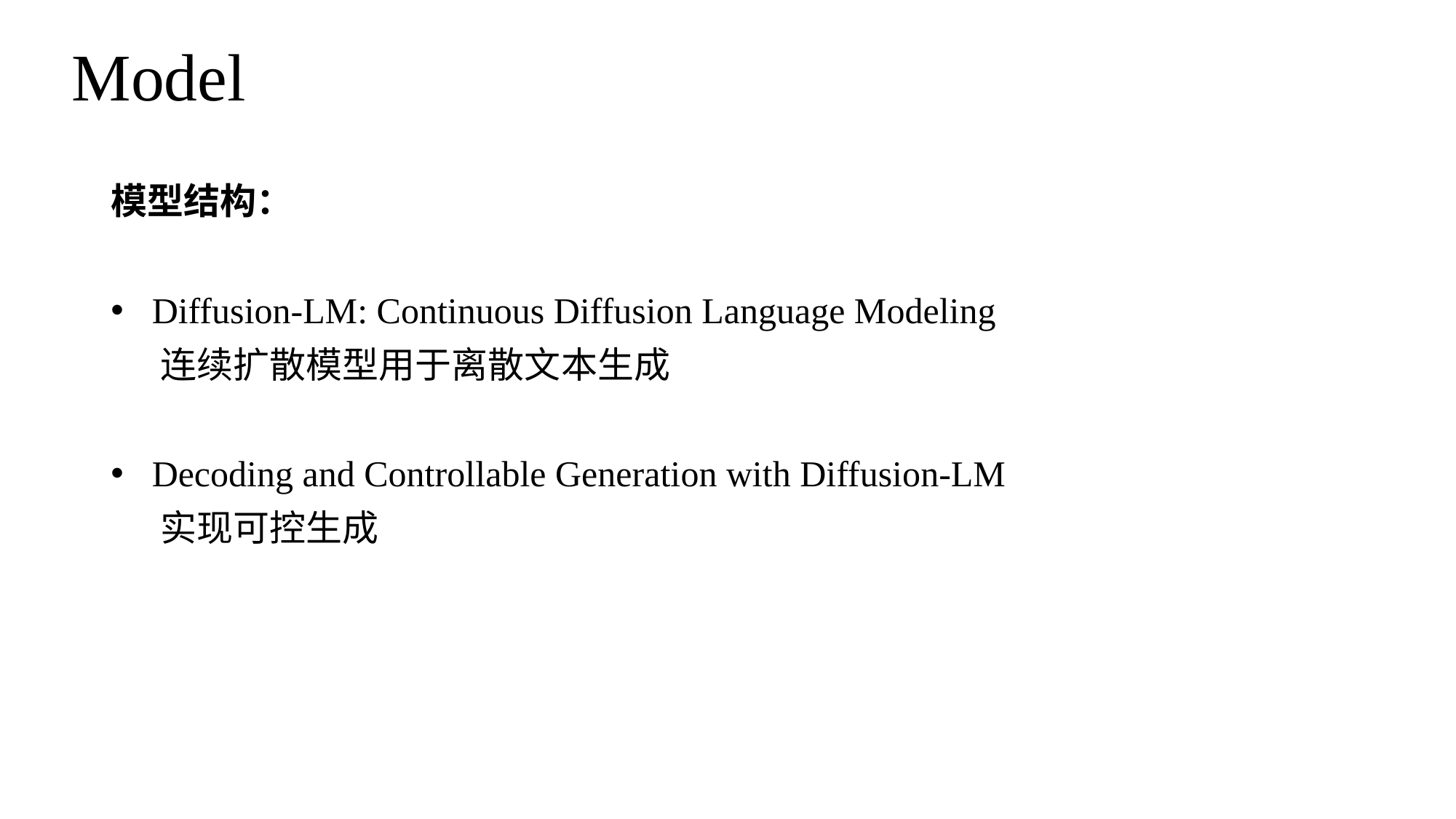

# Model
模型结构：

Diffusion-LM: Continuous Diffusion Language Modeling
     连续扩散模型用于离散文本生成

Decoding and Controllable Generation with Diffusion-LM
     实现可控生成